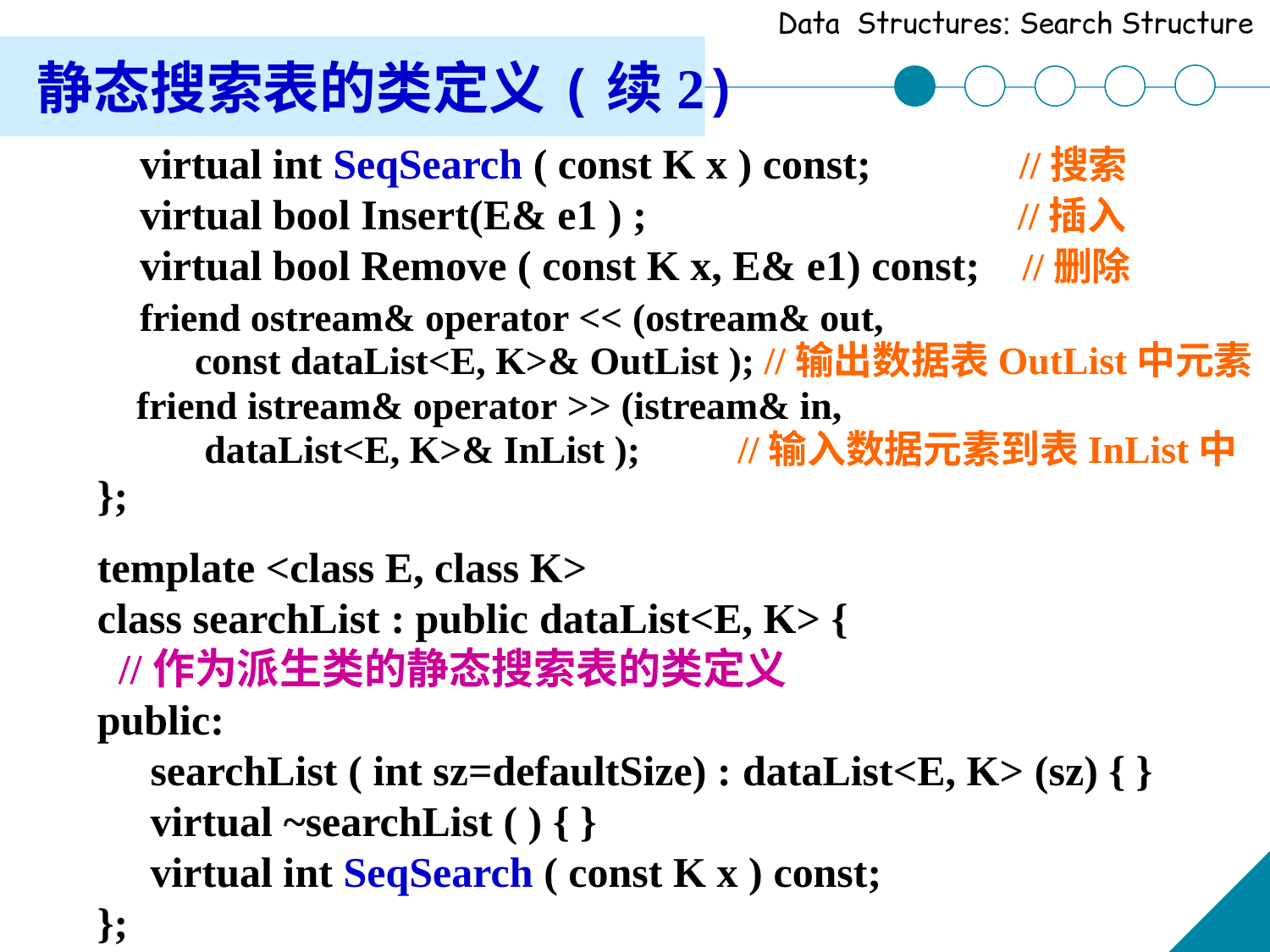

静态搜索表的类定义(续2)

    virtual int SeqSearch ( const K x ) const;              //搜索
    virtual bool Insert(E& e1 ) ;                                   //插入
    virtual bool Remove ( const K x, E& e1) const;    //删除
    friend ostream& operator << (ostream& out,
          const dataList<E, K>& OutList ); //输出数据表OutList中元素
    friend istream& operator >> (istream& in,
           dataList<E, K>& InList );          //输入数据元素到表InList中
};
template <class E, class K>
class searchList : public dataList<E, K> {
  //作为派生类的静态搜索表的类定义
public:
     searchList ( int sz=defaultSize) : dataList<E, K> (sz) { }
     virtual ~searchList ( ) { }
     virtual int SeqSearch ( const K x ) const;
};